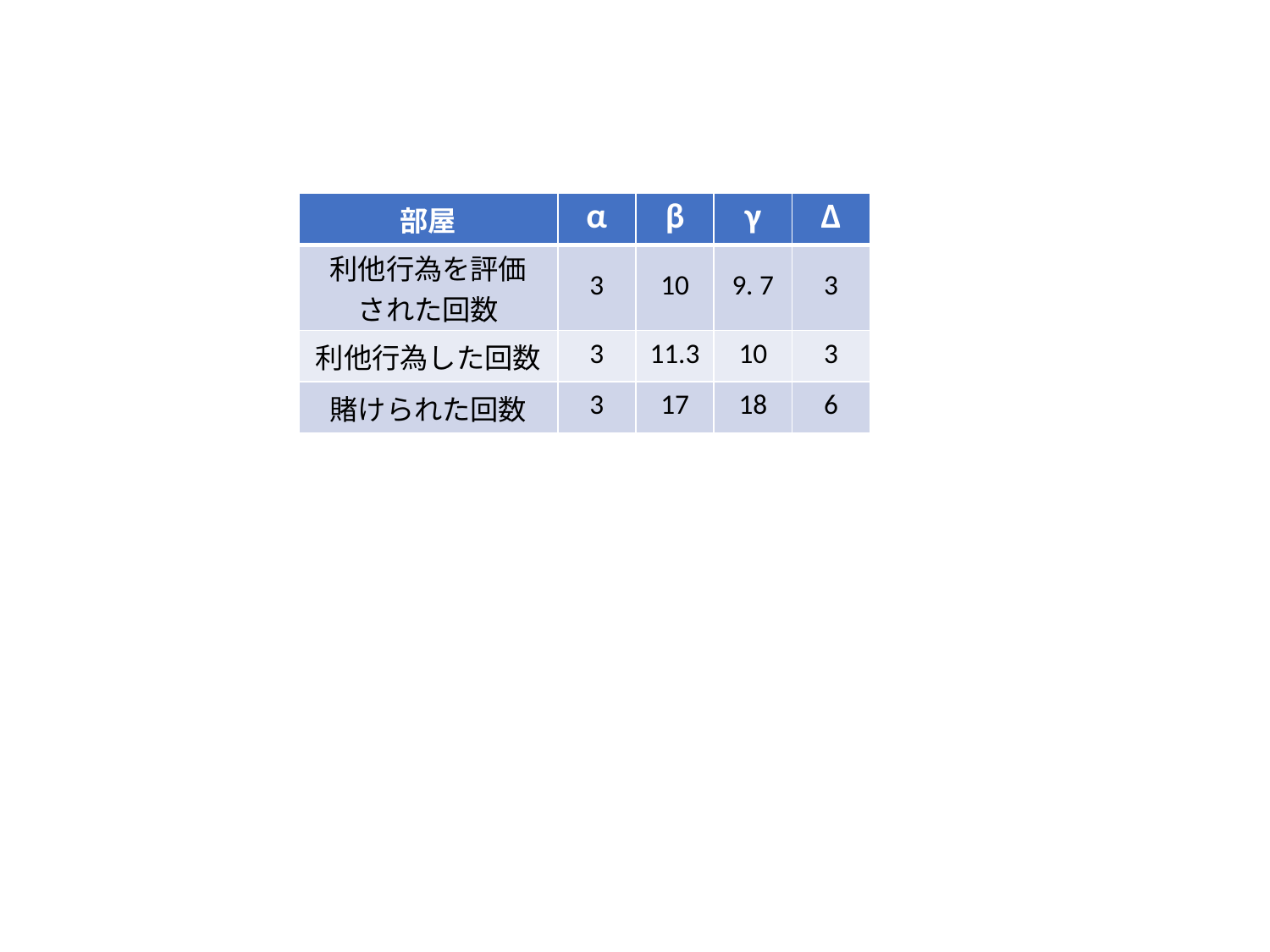

| 部屋 | α | β | γ | Δ |
| --- | --- | --- | --- | --- |
| 利他行為を評価 された回数 | 3 | 10 | 9. 7 | 3 |
| 利他行為した回数 | 3 | 11.3 | 10 | 3 |
| 賭けられた回数 | 3 | 17 | 18 | 6 |